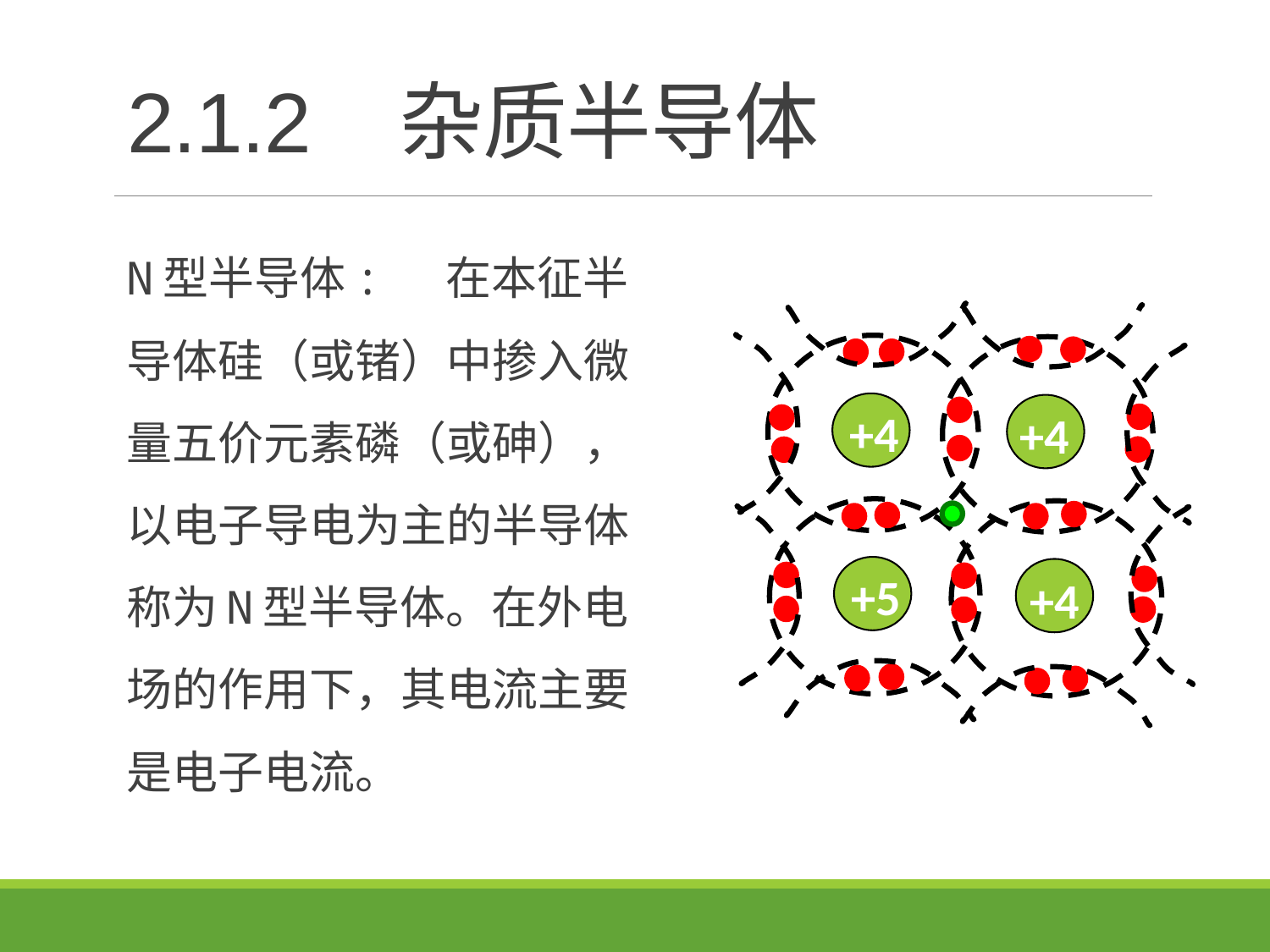

# 2.1.2   杂质半导体
N型半导体:  在本征半导体硅（或锗）中掺入微量五价元素磷（或砷），以电子导电为主的半导体称为N型半导体。在外电场的作用下，其电流主要是电子电流。

+4
+4

+5
+4